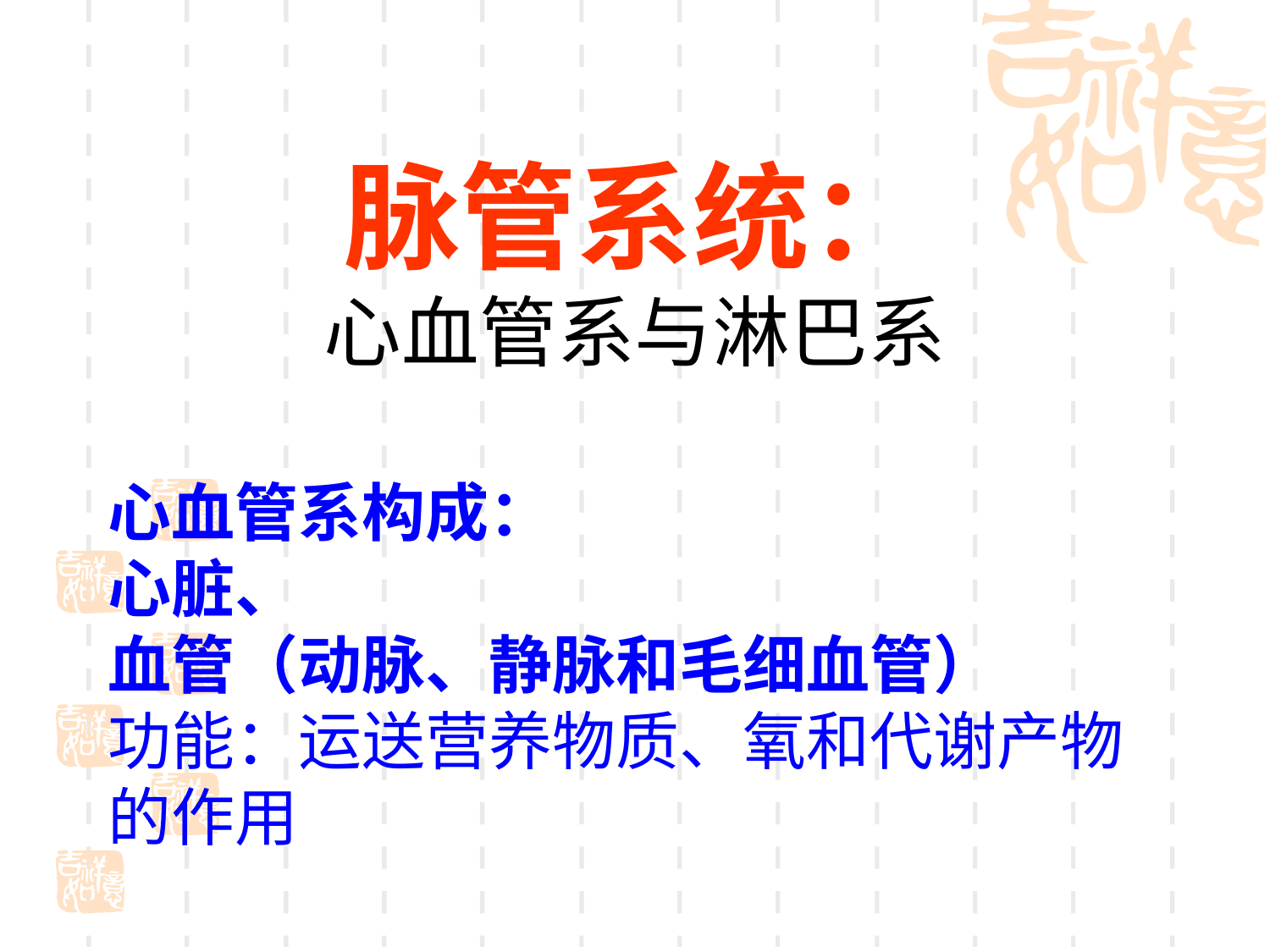

脉管系统：
心血管系与淋巴系
心血管系构成：
心脏、
血管（动脉、静脉和毛细血管）
功能：运送营养物质、氧和代谢产物的作用